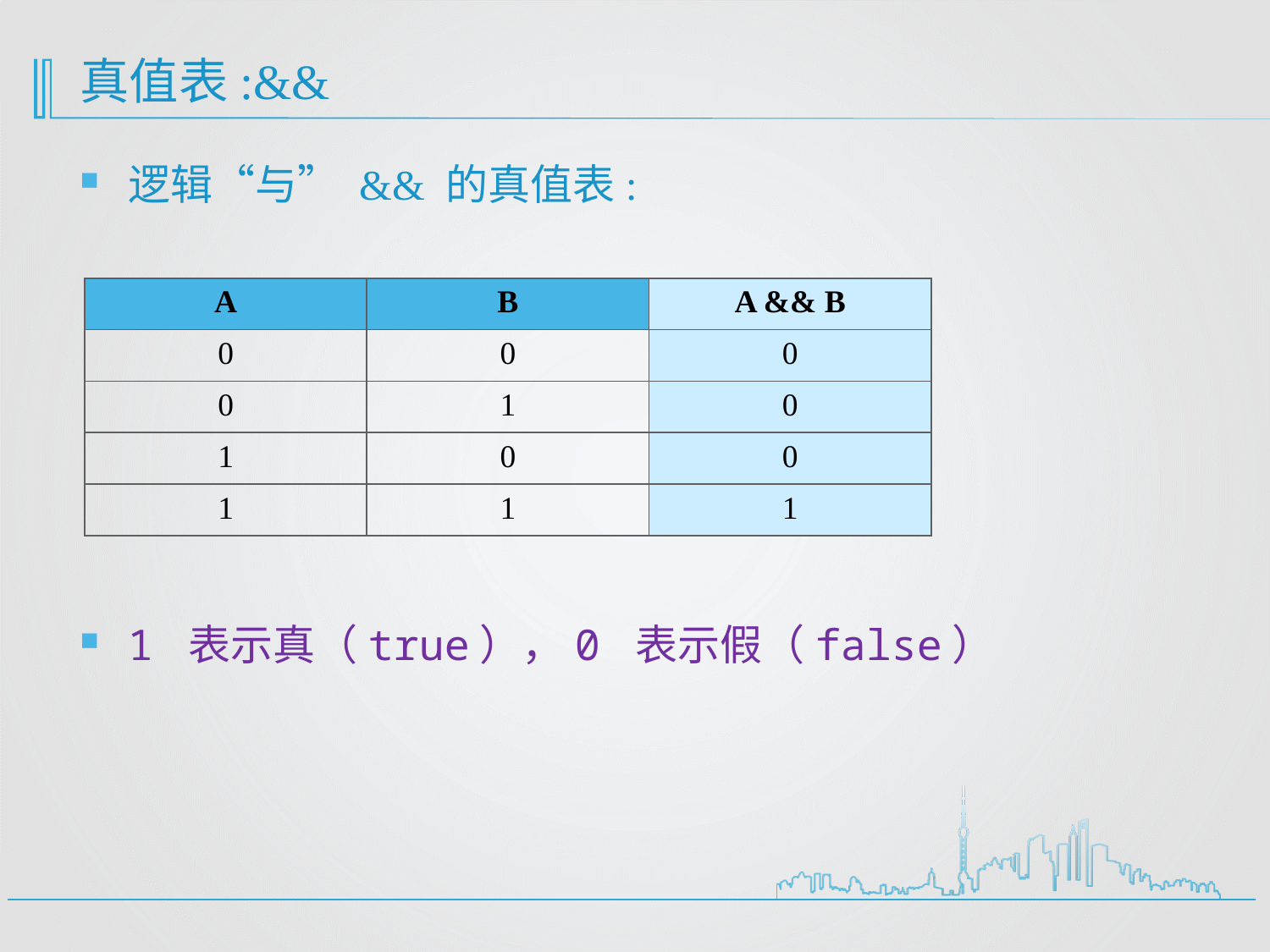

# 真值表:&&
逻辑“与” && 的真值表:
| A | B | A && B |
| --- | --- | --- |
| 0 | 0 | 0 |
| 0 | 1 | 0 |
| 1 | 0 | 0 |
| 1 | 1 | 1 |
1 表示真（true），0 表示假（false）